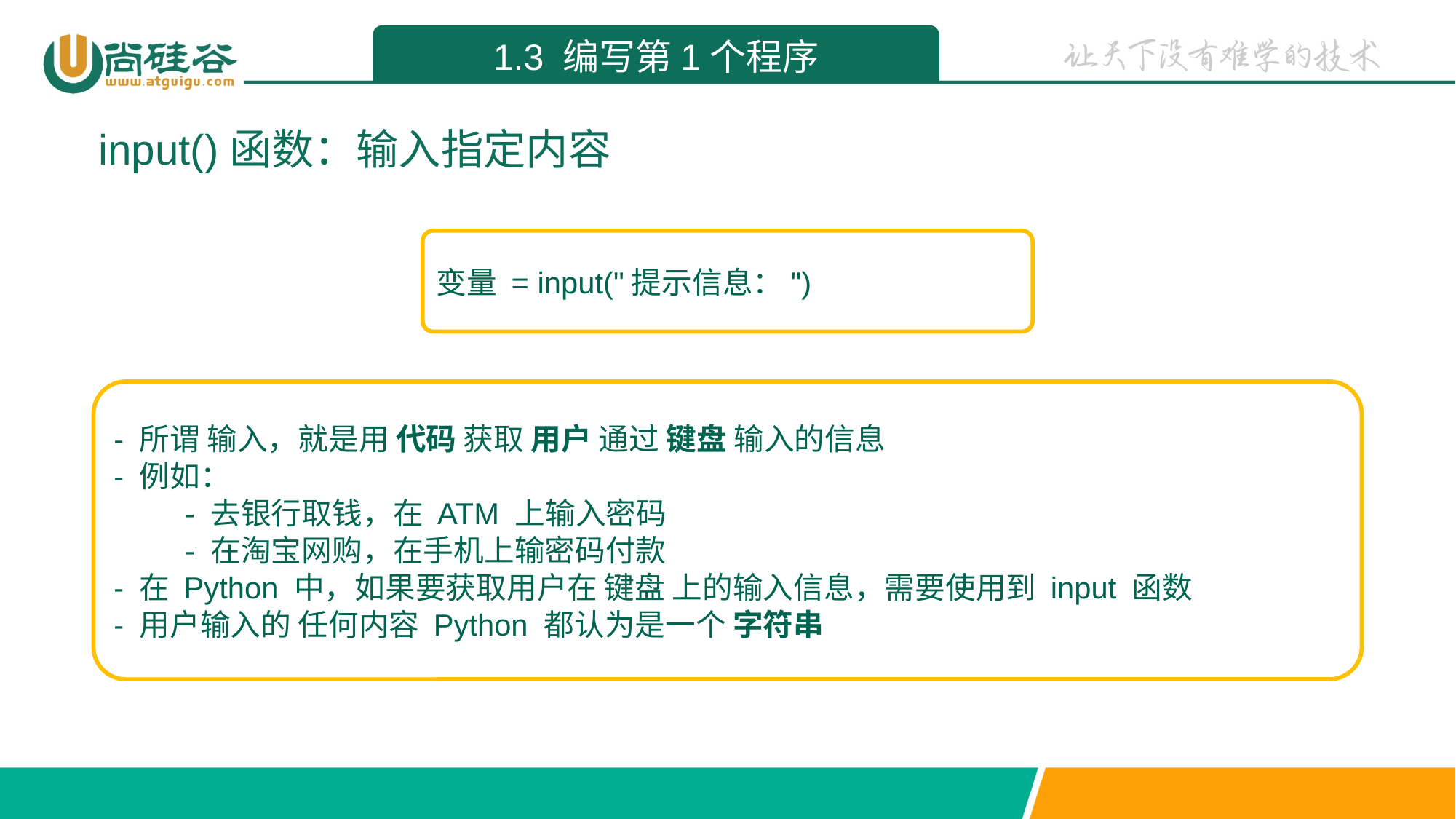

1.3 编写第1个程序
input()函数：输入指定内容
变量 = input("提示信息：")
- 所谓 输入，就是用 代码 获取 用户 通过 键盘 输入的信息
- 例如：
  - 去银行取钱，在 ATM 上输入密码
  - 在淘宝网购，在手机上输密码付款
- 在 Python 中，如果要获取用户在 键盘 上的输入信息，需要使用到 input 函数
- 用户输入的 任何内容 Python 都认为是一个 字符串